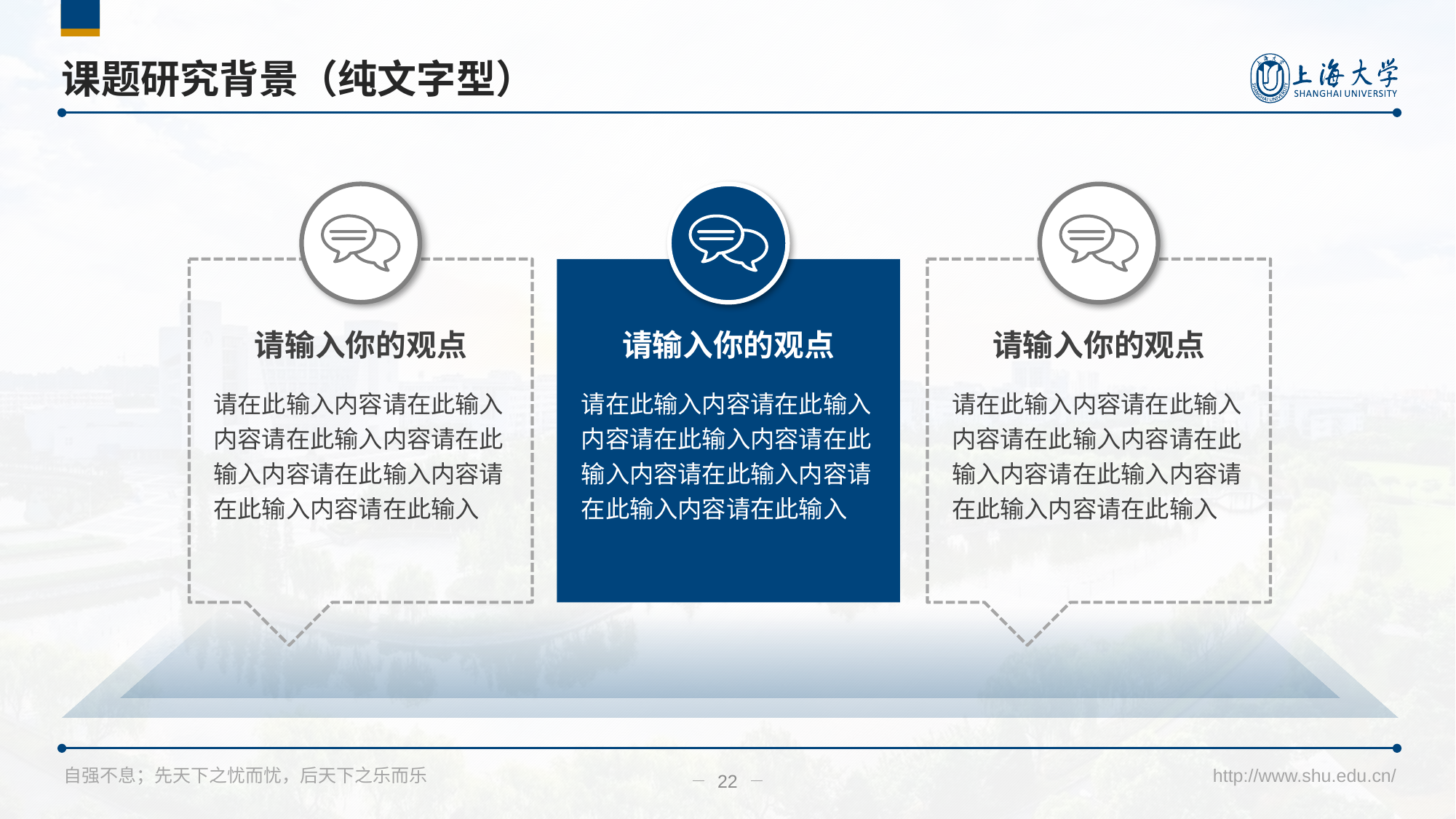

# 课题研究背景（纯文字型）

请输入你的观点
请在此输入内容请在此输入内容请在此输入内容请在此输入内容请在此输入内容请在此输入内容请在此输入

请输入你的观点
请在此输入内容请在此输入内容请在此输入内容请在此输入内容请在此输入内容请在此输入内容请在此输入

请输入你的观点
请在此输入内容请在此输入内容请在此输入内容请在此输入内容请在此输入内容请在此输入内容请在此输入

22